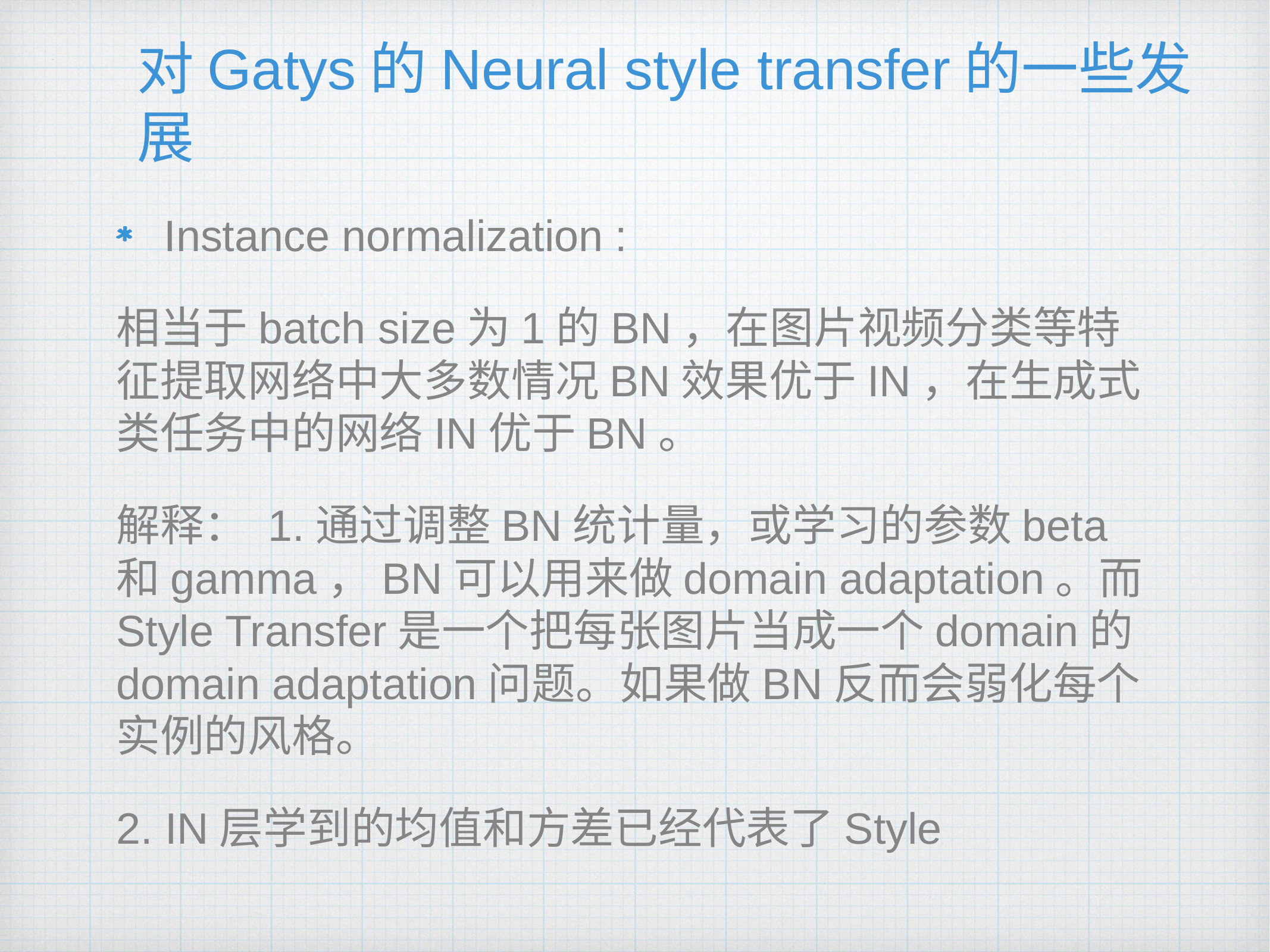

# 对Gatys的Neural style transfer的一些发展
Instance normalization :
相当于batch size为1的BN，在图片视频分类等特征提取网络中大多数情况BN效果优于IN，在生成式类任务中的网络IN优于BN。
解释： 1.通过调整BN统计量，或学习的参数beta和gamma，BN可以用来做domain adaptation。而 Style Transfer是一个把每张图片当成一个domain的domain adaptation问题。如果做BN反而会弱化每个实例的风格。
2. IN层学到的均值和方差已经代表了Style